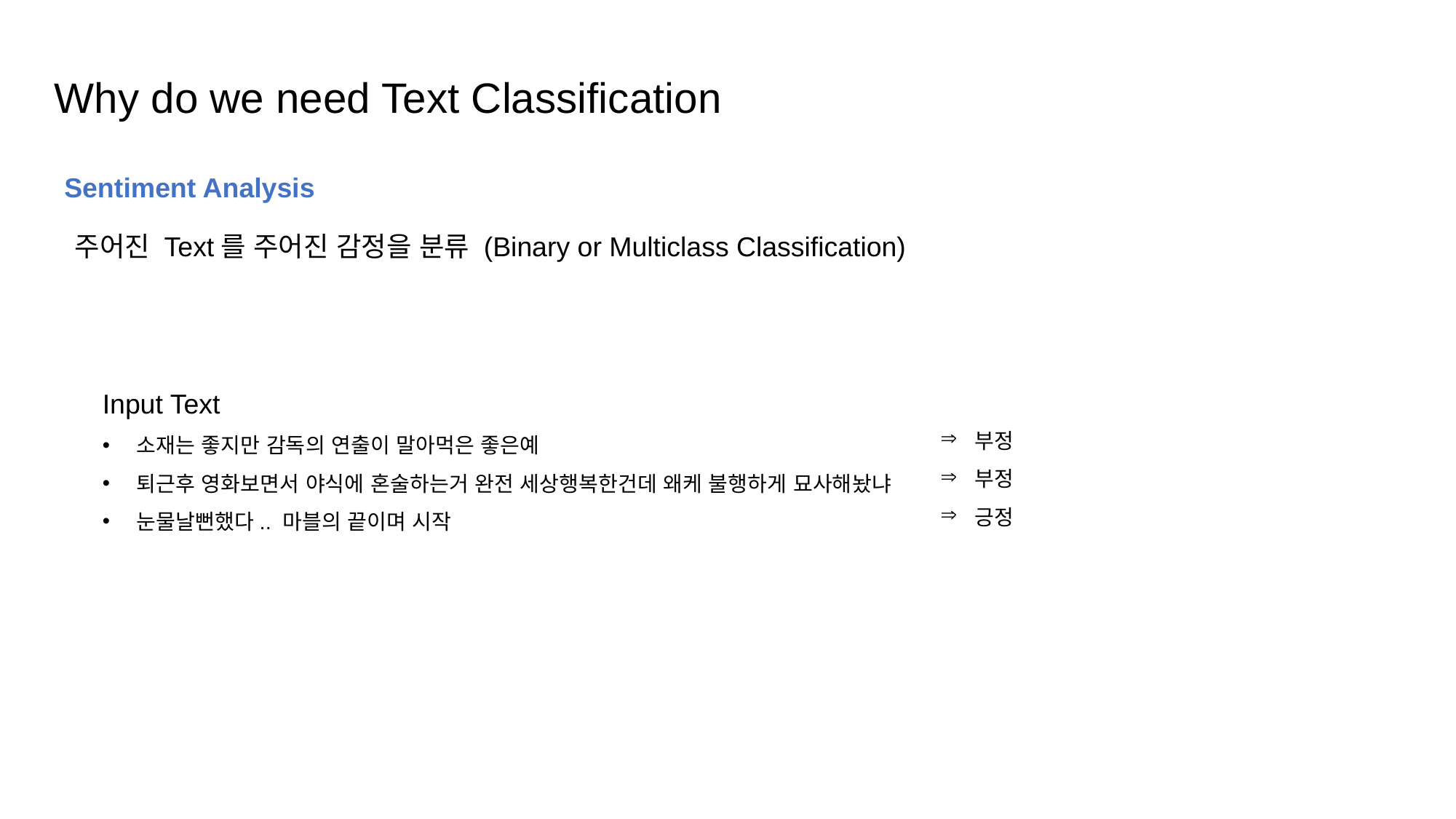

Why do we need Text Classification
Sentiment Analysis
주어진 Text를 주어진 감정을 분류 (Binary or Multiclass Classification)
Input Text
소재는 좋지만 감독의 연출이 말아먹은 좋은예
퇴근후 영화보면서 야식에 혼술하는거 완전 세상행복한건데 왜케 불행하게 묘사해놨냐
눈물날뻔했다.. 마블의 끝이며 시작
부정
부정
긍정